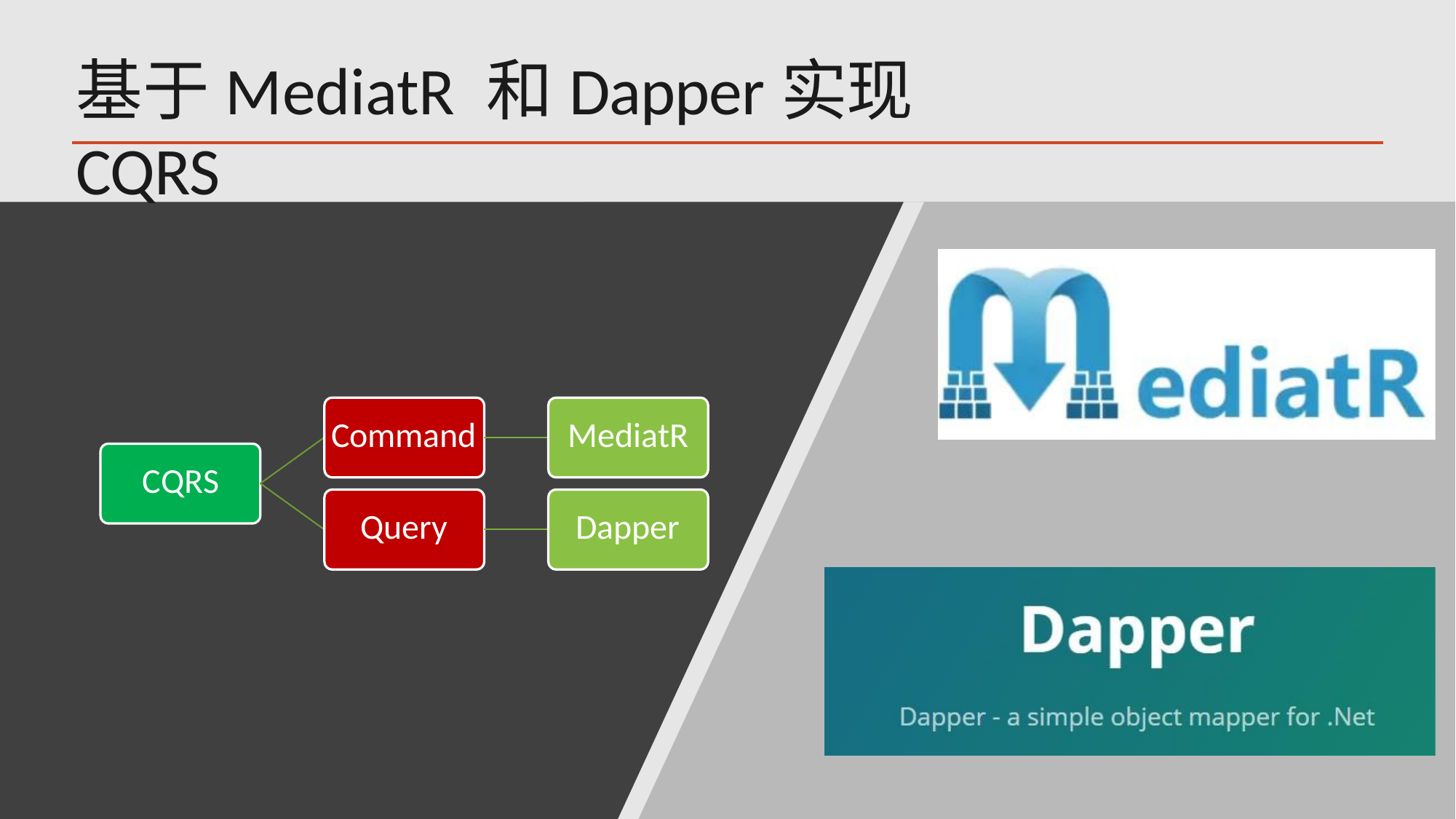

# 基于MediatR 和Dapper实现CQRS

Command
MediatR

CQRS

Query
Dapper